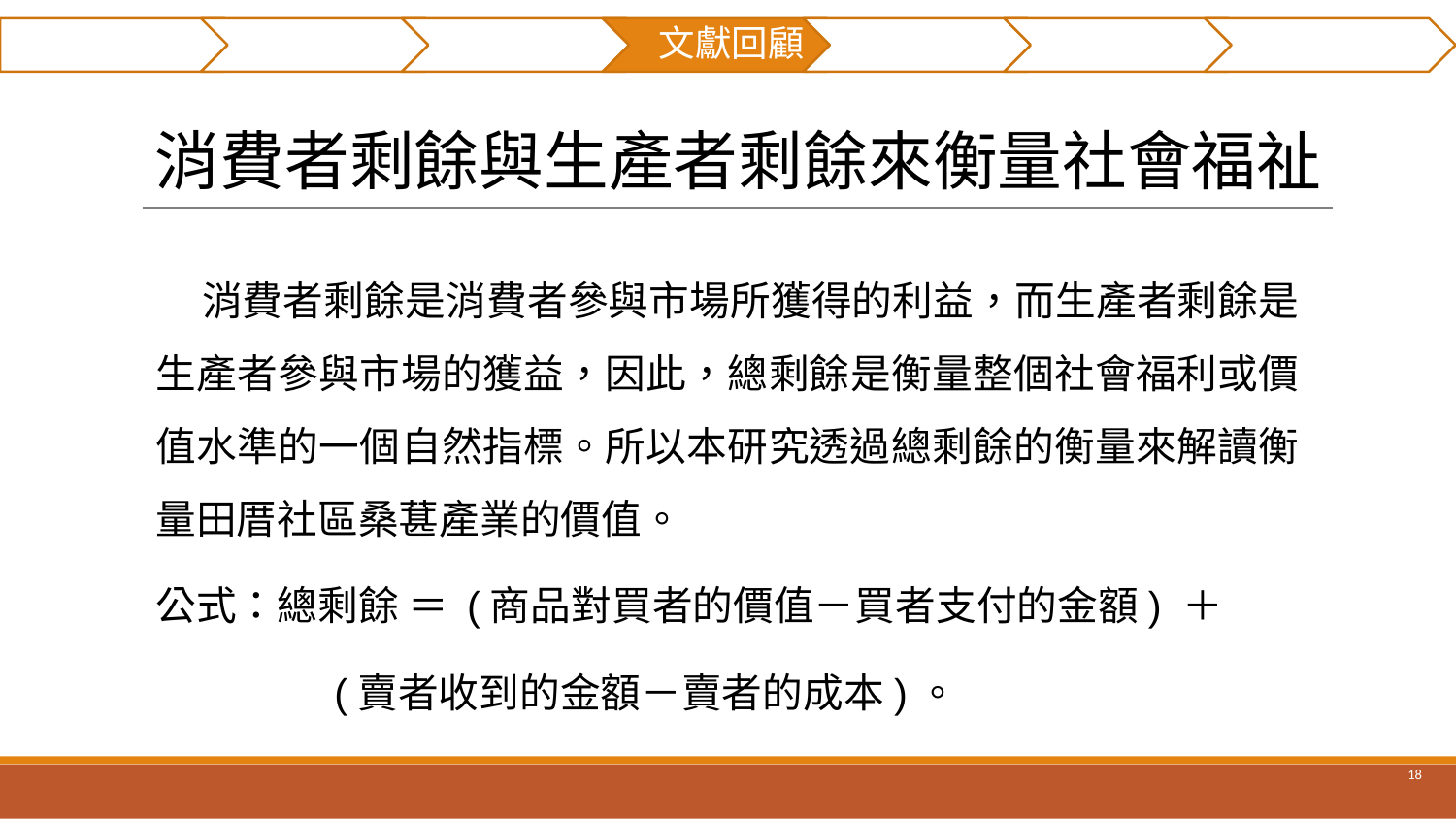

摘要

研究貢獻

前言

文獻回顧

研究方法

實例分析

結論與建議
# 消費者剩餘與生產者剩餘來衡量社會福祉
    消費者剩餘是消費者參與市場所獲得的利益，而生產者剩餘是生產者參與市場的獲益，因此，總剩餘是衡量整個社會福利或價值水準的一個自然指標。所以本研究透過總剩餘的衡量來解讀衡量田厝社區桑葚產業的價值。
公式：總剩餘 ＝ (商品對買者的價值－買者支付的金額) ＋
                (賣者收到的金額－賣者的成本)。
18